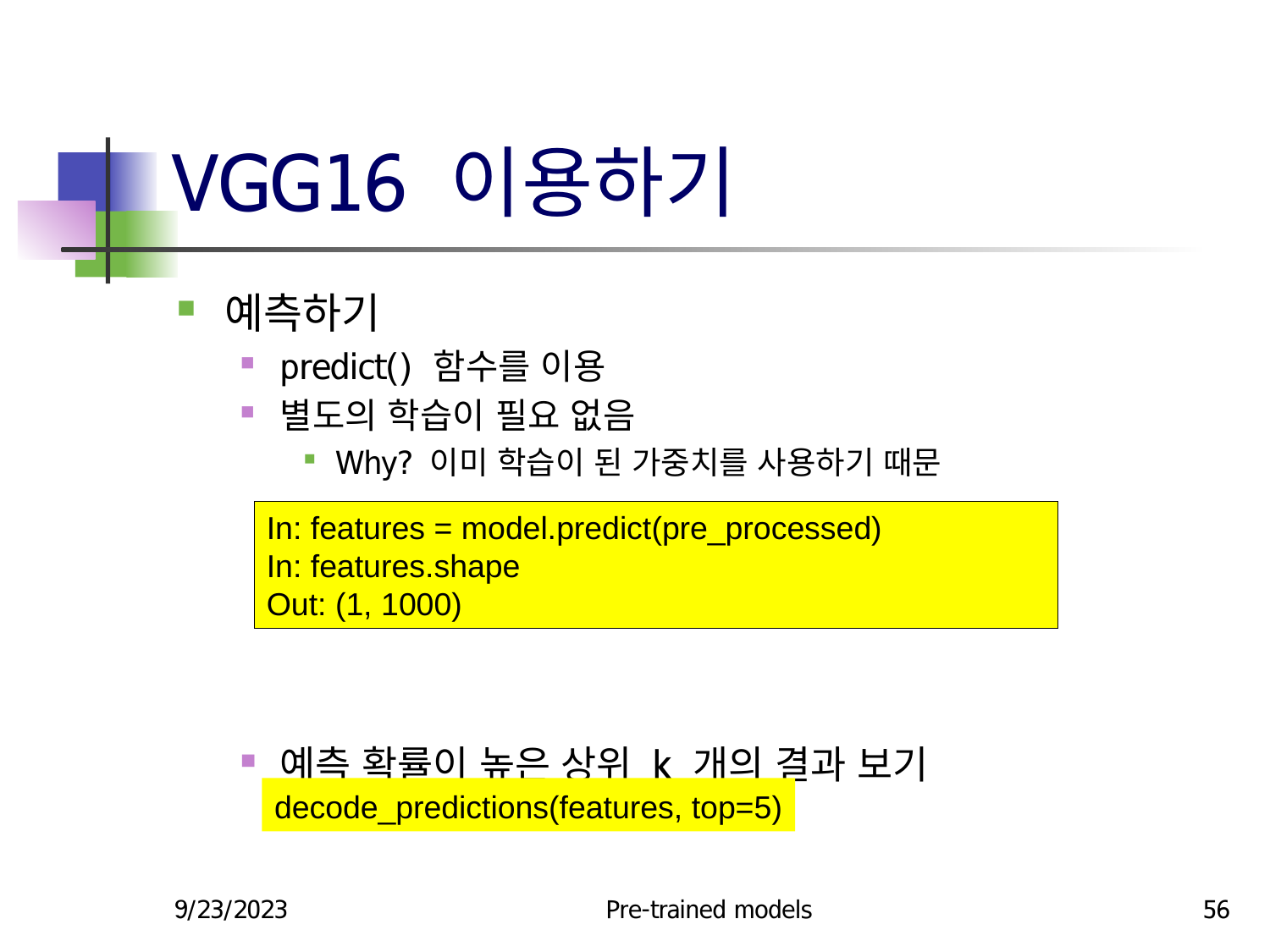

# VGG16 이용하기
예측하기
predict() 함수를 이용
별도의 학습이 필요 없음
Why? 이미 학습이 된 가중치를 사용하기 때문

예측 확률이 높은 상위 k 개의 결과 보기
In: features = model.predict(pre_processed)
In: features.shape
Out: (1, 1000)
decode_predictions(features, top=5)
9/23/2023
Pre-trained models
56